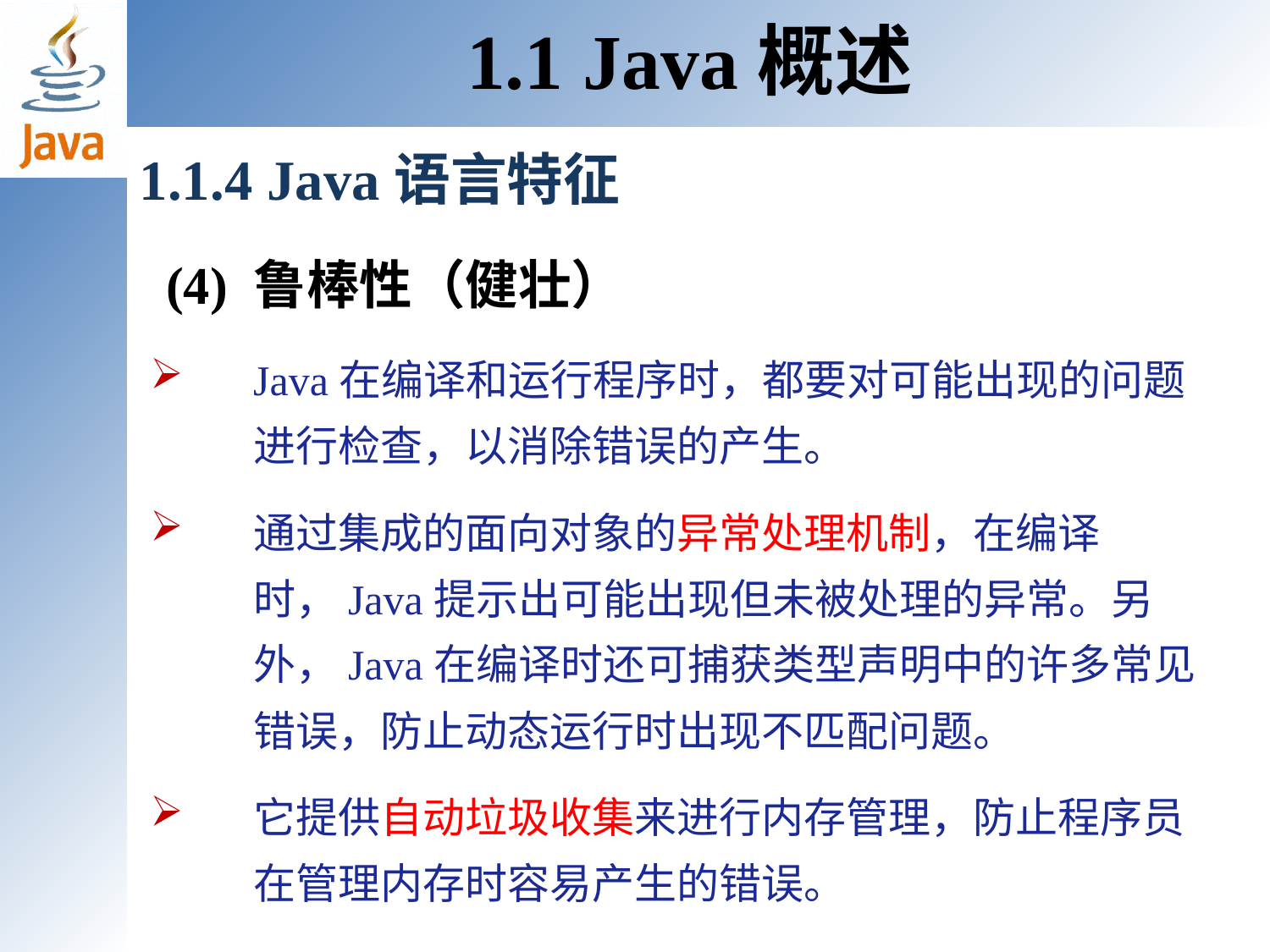

1.1 Java概述
1.1.4 Java语言特征
 (4) 鲁棒性（健壮）
Java在编译和运行程序时，都要对可能出现的问题进行检查，以消除错误的产生。
通过集成的面向对象的异常处理机制，在编译时，Java提示出可能出现但未被处理的异常。另外，Java在编译时还可捕获类型声明中的许多常见错误，防止动态运行时出现不匹配问题。
它提供自动垃圾收集来进行内存管理，防止程序员在管理内存时容易产生的错误。

33